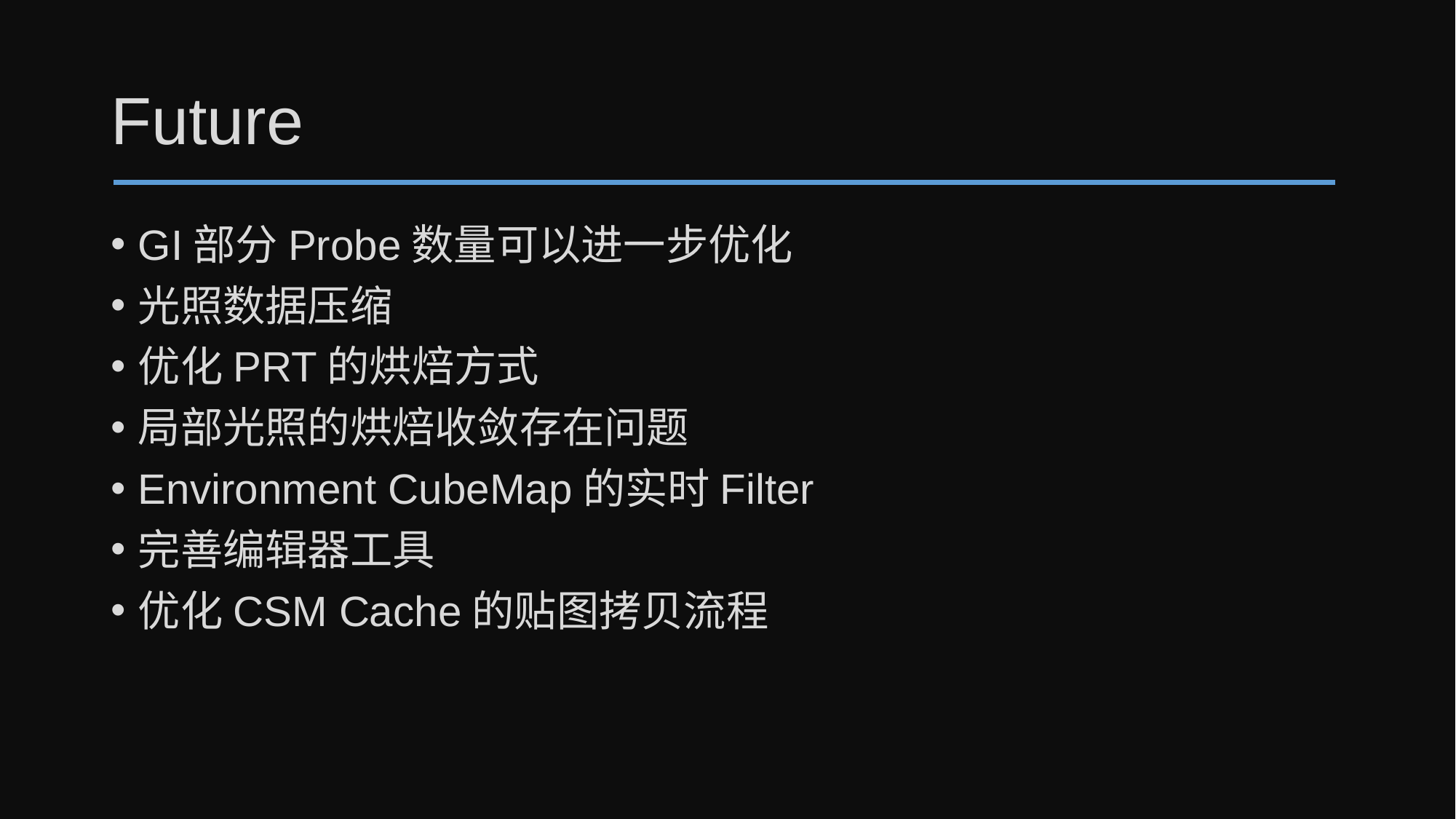

# Future
GI部分Probe数量可以进一步优化
光照数据压缩
优化PRT的烘焙方式
局部光照的烘焙收敛存在问题
Environment CubeMap的实时Filter
完善编辑器工具
优化CSM Cache的贴图拷贝流程